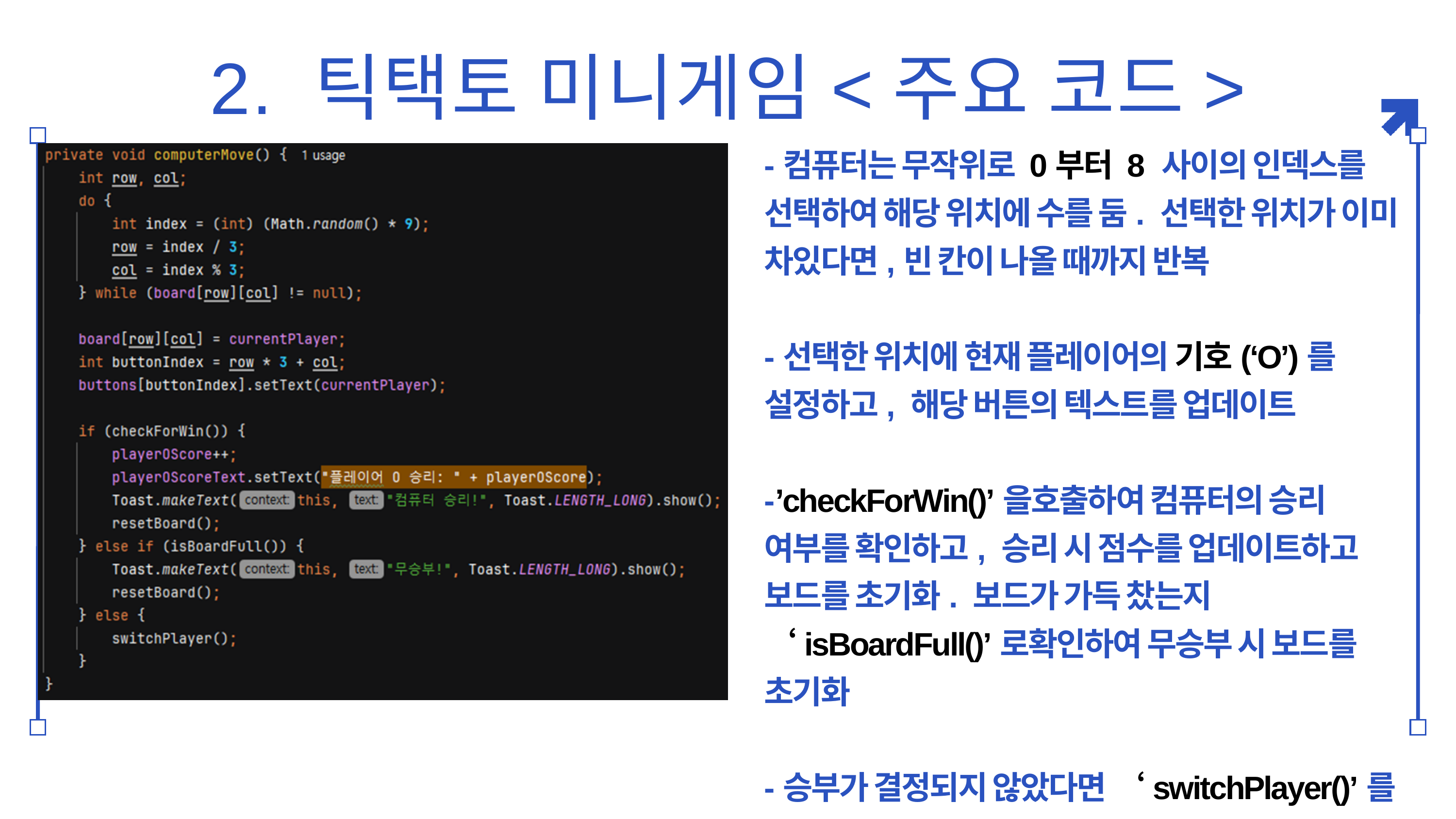

2. 틱택토 미니게임<주요 코드>

-컴퓨터는 무작위로 0부터 8 사이의 인덱스를 선택하여 해당 위치에 수를 둠. 선택한 위치가 이미 차있다면,빈 칸이 나올 때까지 반복

-선택한 위치에 현재 플레이어의 기호(‘O’)를 설정하고, 해당 버튼의 텍스트를 업데이트

-’checkForWin()’을호출하여 컴퓨터의 승리 여부를 확인하고, 승리 시 점수를 업데이트하고 보드를 초기화. 보드가 가득 찼는지 ‘isBoardFull()’로확인하여 무승부 시 보드를 초기화

-승부가 결정되지 않았다면 ‘switchPlayer()’를 호출하여 다음 턴을 플레이어에게 넘김.